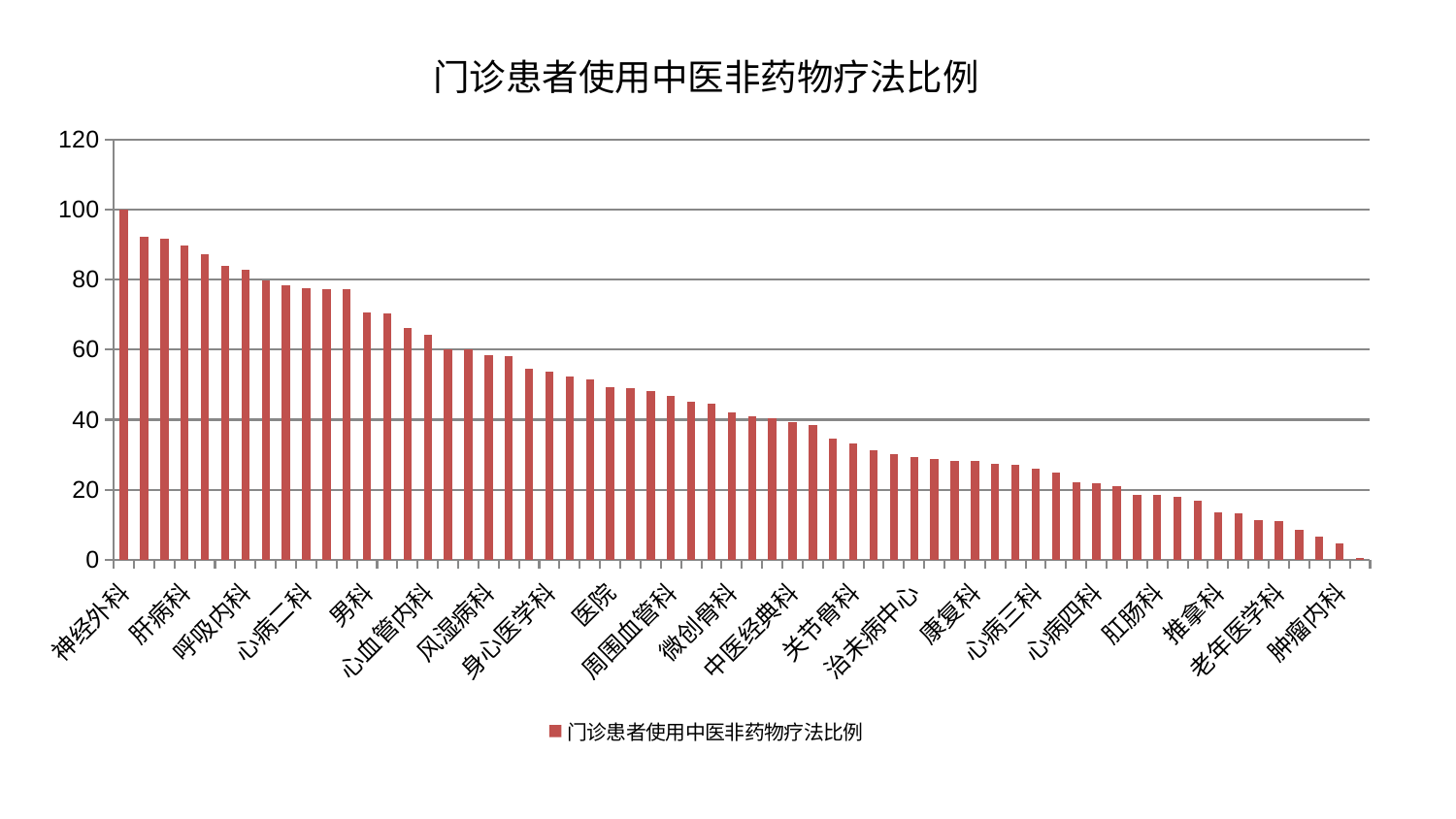

### Chart: 门诊患者使用中医非药物疗法比例

| Category | 门诊患者使用中医非药物疗法比例 |
|---|---|
| 神经外科 | 100.0 |
| 针灸科 | 92.1443516380179 |
| 消化内科 | 91.70574413609579 |
| 肝病科 | 89.62487013733963 |
| 东区重症医学科 | 87.1864843045795 |
| 血液科 | 84.05725352620138 |
| 呼吸内科 | 82.82702226637282 |
| 脑病三科 | 79.75473863173363 |
| 显微骨科 | 78.27874688750629 |
| 心病二科 | 77.54397023657108 |
| 口腔科 | 77.41830454641885 |
| 脑病二科 | 77.26882413268356 |
| 男科 | 70.64894589543272 |
| 泌尿外科 | 70.24560704990172 |
| 重症医学科 | 66.22880381099472 |
| 心血管内科 | 64.21900575949164 |
| 眼科 | 60.114948088826466 |
| 小儿推拿科 | 60.0723055780832 |
| 风湿病科 | 58.30336444990987 |
| 妇科 | 58.06949038270388 |
| 耳鼻喉科 | 54.56736253454204 |
| 身心医学科 | 53.61007610730757 |
| 妇二科 | 52.383506870372074 |
| 普通外科 | 51.593223856650454 |
| 医院 | 49.33147665096242 |
| 肾脏内科 | 48.933598081765005 |
| 综合内科 | 48.122334278177156 |
| 周围血管科 | 46.64595558951437 |
| 骨科 | 45.164001396490036 |
| 内分泌科 | 44.60944691400968 |
| 微创骨科 | 42.04704678977018 |
| 运动损伤骨科 | 41.097850705692274 |
| 神经内科 | 40.55248456332434 |
| 中医经典科 | 39.37552435167782 |
| 胸外科 | 38.356053836948774 |
| 皮肤科 | 34.70176820979416 |
| 关节骨科 | 33.10431916543139 |
| 心病一科 | 31.35119722547186 |
| 肝胆外科 | 30.176601272655446 |
| 治未病中心 | 29.382961959878863 |
| 东区肾病科 | 28.693126289471937 |
| 美容皮肤科 | 28.262831839929458 |
| 康复科 | 28.089433394214637 |
| 产科 | 27.451293581519764 |
| 脑病一科 | 26.976741726234877 |
| 心病三科 | 25.859370855701957 |
| 脾胃病科 | 24.834388513230987 |
| 脾胃科消化科合并 | 22.21626701221617 |
| 心病四科 | 21.937668208039284 |
| 中医外治中心 | 20.927451320298918 |
| 西区重症医学科 | 18.603345110535162 |
| 肛肠科 | 18.560570842732016 |
| 肾病科 | 17.90932244775312 |
| 妇科妇二科合并 | 16.755350872046737 |
| 推拿科 | 13.573962758201441 |
| 脊柱骨科 | 13.196917661818697 |
| 创伤骨科 | 11.185286254259585 |
| 老年医学科 | 11.050853481987334 |
| 乳腺甲状腺外科 | 8.537520456126458 |
| 小儿骨科 | 6.731792179239449 |
| 肿瘤内科 | 4.6764467158178835 |
| 儿科 | 0.5792385905492914 |
62